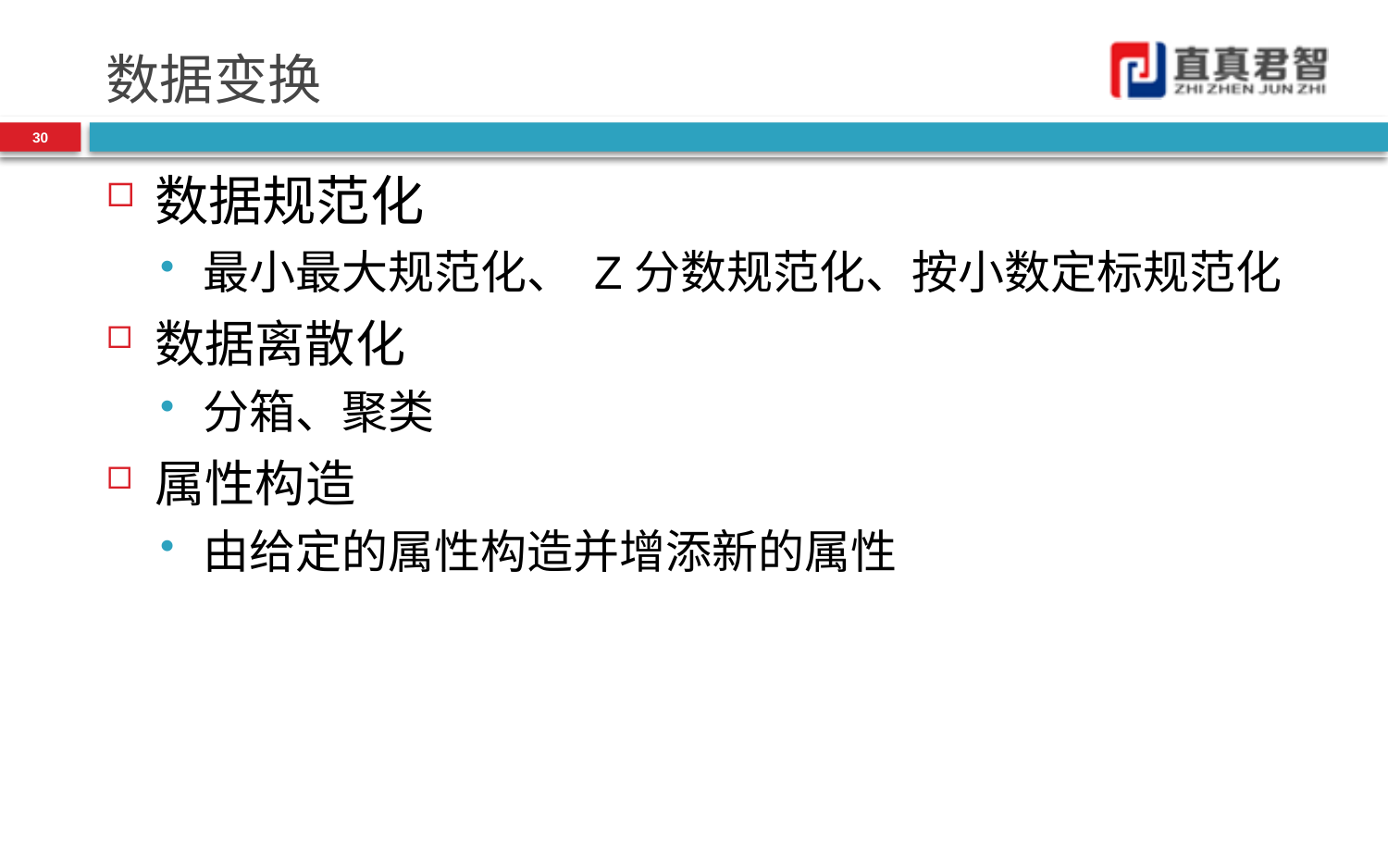

# 数据变换
30
数据规范化
最小最大规范化、 Z分数规范化、按小数定标规范化
数据离散化
分箱、聚类
属性构造
由给定的属性构造并增添新的属性